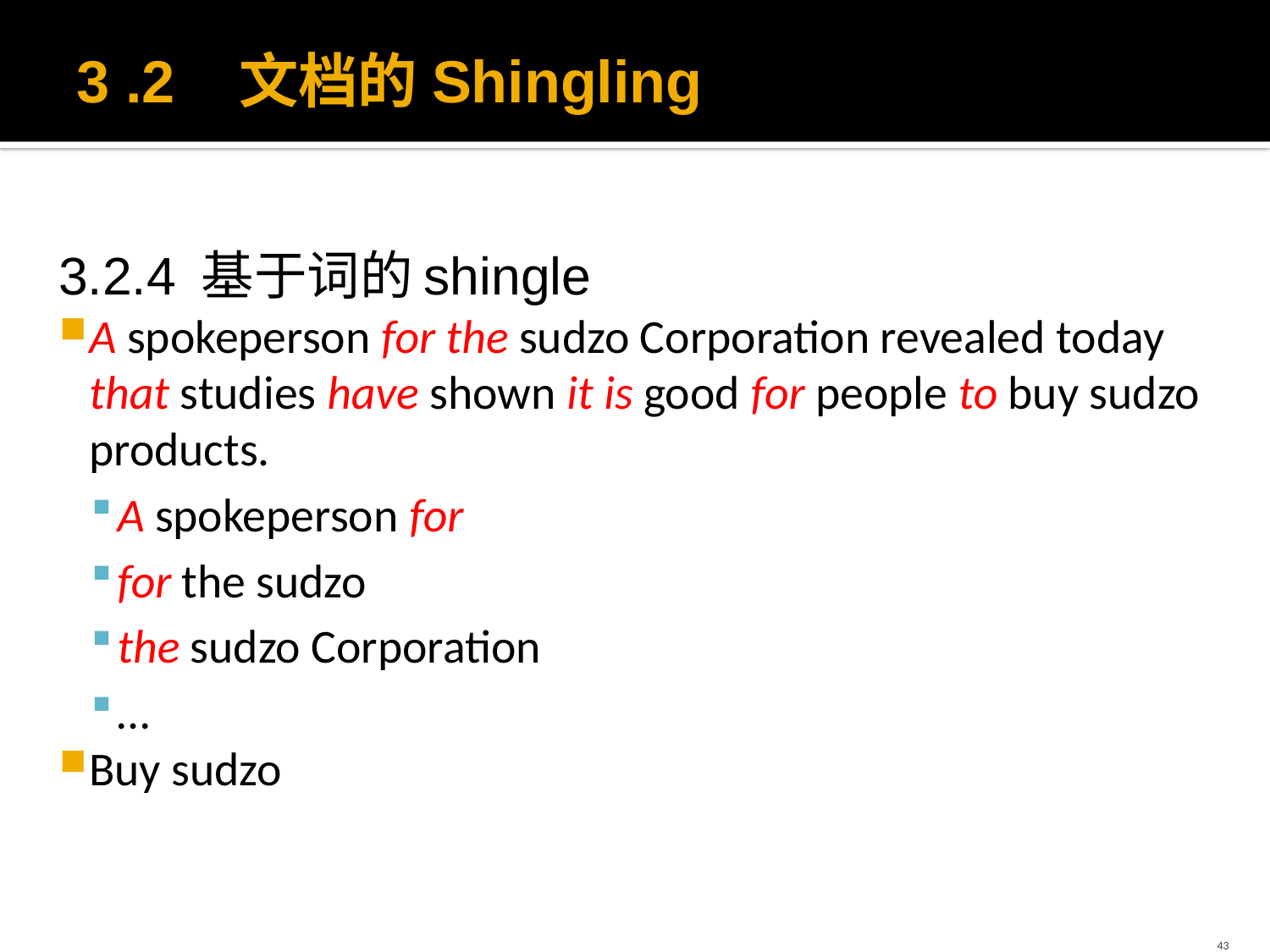

# 3 .2   文档的Shingling
3.2.4 基于词的shingle
A spokeperson for the sudzo Corporation revealed today that studies have shown it is good for people to buy sudzo products.
A spokeperson for
for the sudzo
the sudzo Corporation
…
Buy sudzo

43